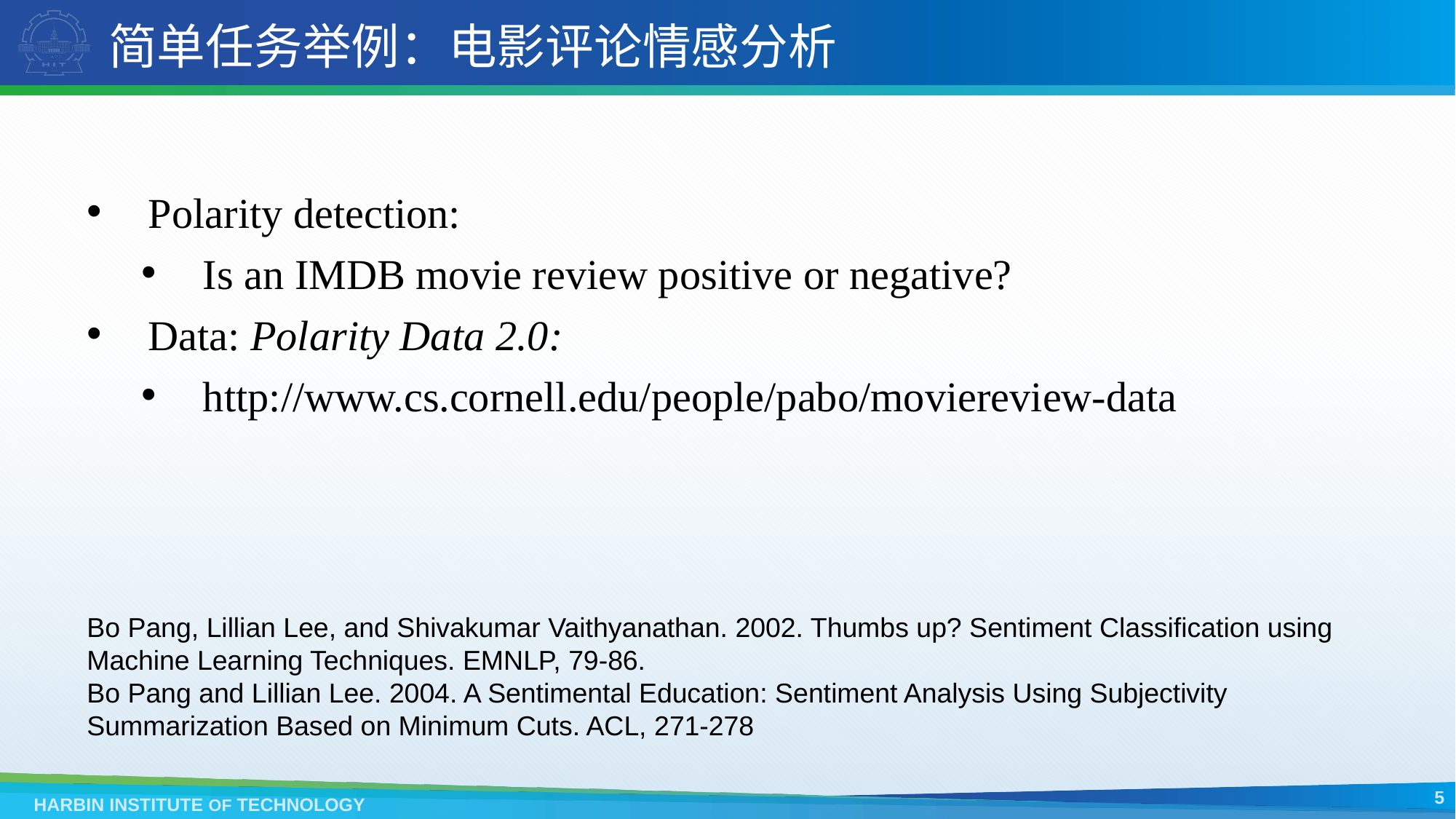

# 简单任务举例：电影评论情感分析
Polarity detection:
Is an IMDB movie review positive or negative?
Data: Polarity Data 2.0:
http://www.cs.cornell.edu/people/pabo/moviereview-data
Bo Pang, Lillian Lee, and Shivakumar Vaithyanathan. 2002. Thumbs up? Sentiment Classification using Machine Learning Techniques. EMNLP, 79-86.
Bo Pang and Lillian Lee. 2004. A Sentimental Education: Sentiment Analysis Using Subjectivity Summarization Based on Minimum Cuts. ACL, 271-278
5
HARBIN INSTITUTE OF TECHNOLOGY